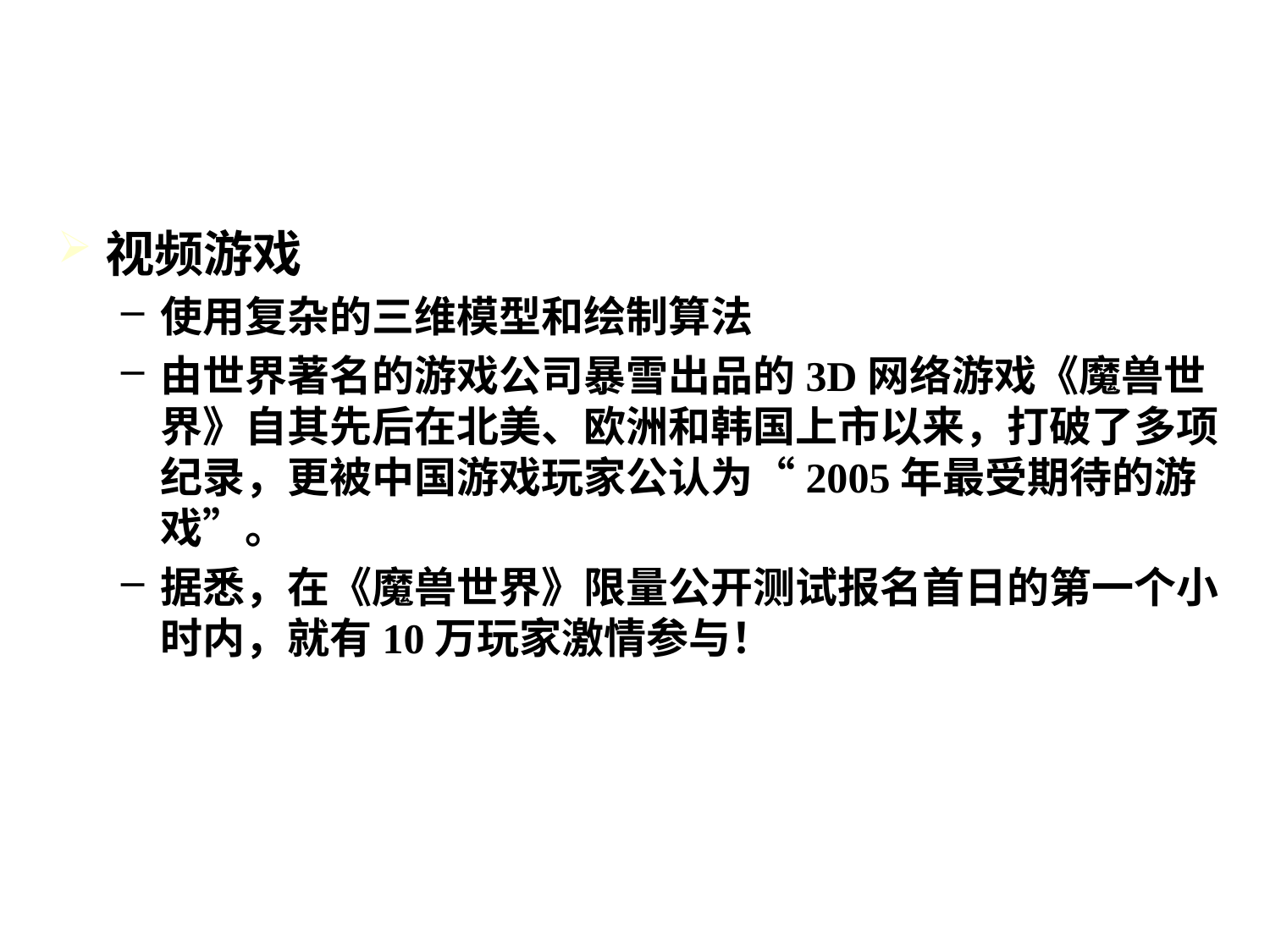

视频游戏
使用复杂的三维模型和绘制算法
由世界著名的游戏公司暴雪出品的3D网络游戏《魔兽世界》自其先后在北美、欧洲和韩国上市以来，打破了多项纪录，更被中国游戏玩家公认为“2005年最受期待的游戏”。
据悉，在《魔兽世界》限量公开测试报名首日的第一个小时内，就有10万玩家激情参与！